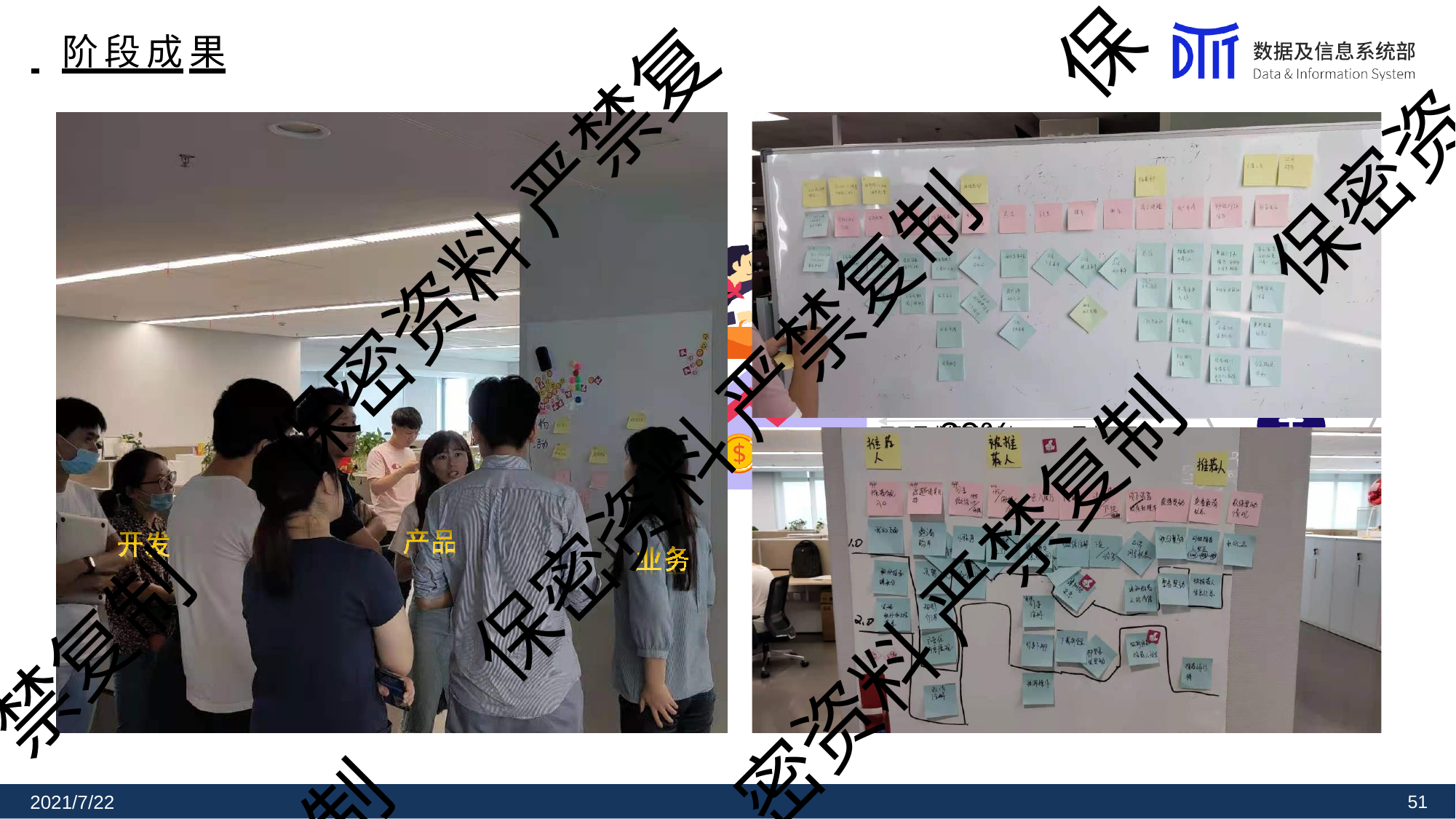

保
# 阶段成果

保密资
保密资料 严禁复

周期缩短1半
研发周期从2个月缩短到1个月 发布频率从1个月到半个月
成本节省近30%

保密资料 严禁复制

无用需求得到抑制，50%需求只开发60%的
内容 研发前期介入需求，设计更加长远，复用率
提升40%

密资料 严禁复制

禁复制
制
2021/7/22
51